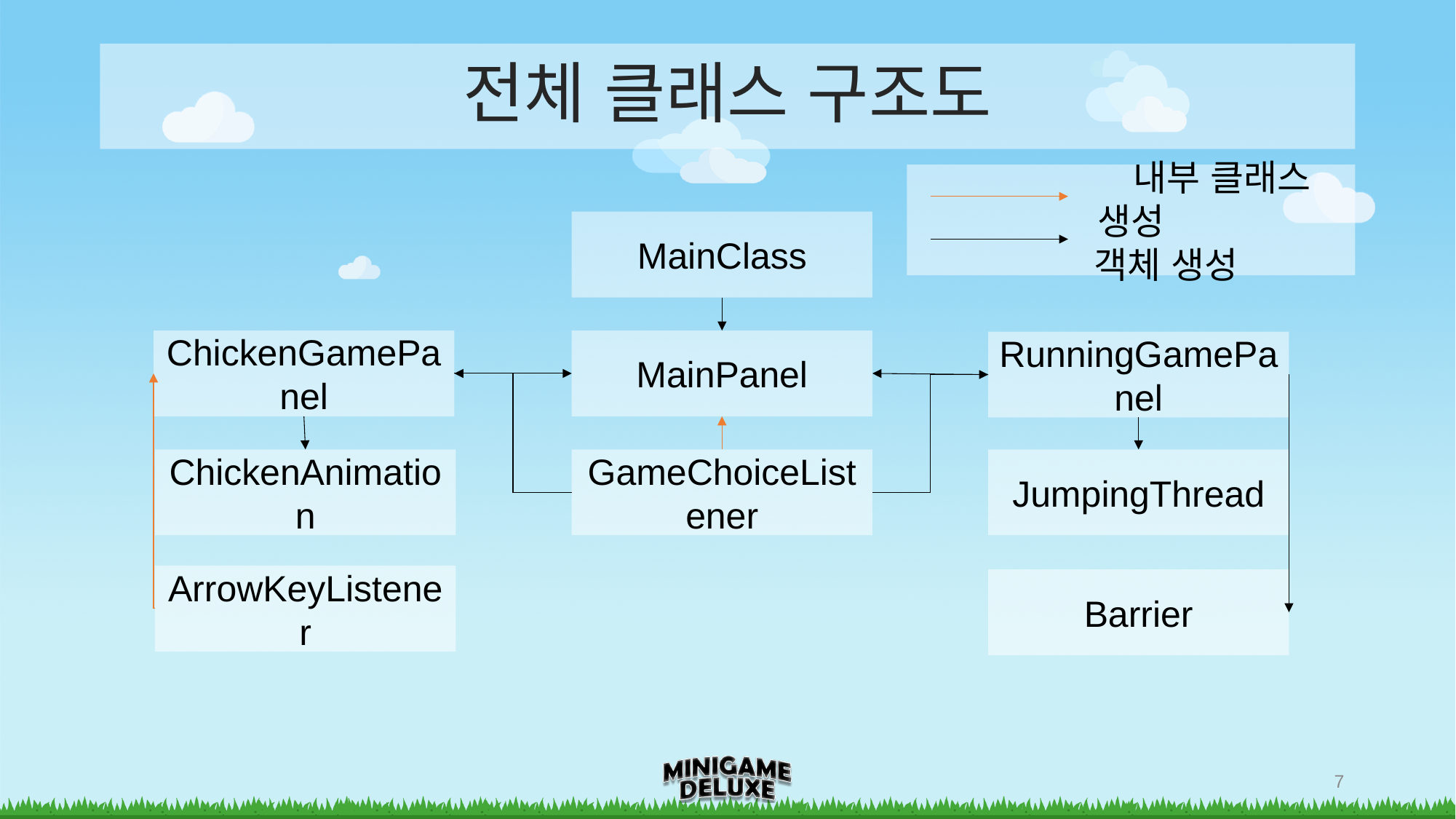

# 전체 클래스 구조도
                 내부 클래스 생성
      객체 생성
MainClass
ChickenGamePanel
MainPanel
RunningGamePanel
ChickenAnimation
GameChoiceListener
JumpingThread
ArrowKeyListener
Barrier
7